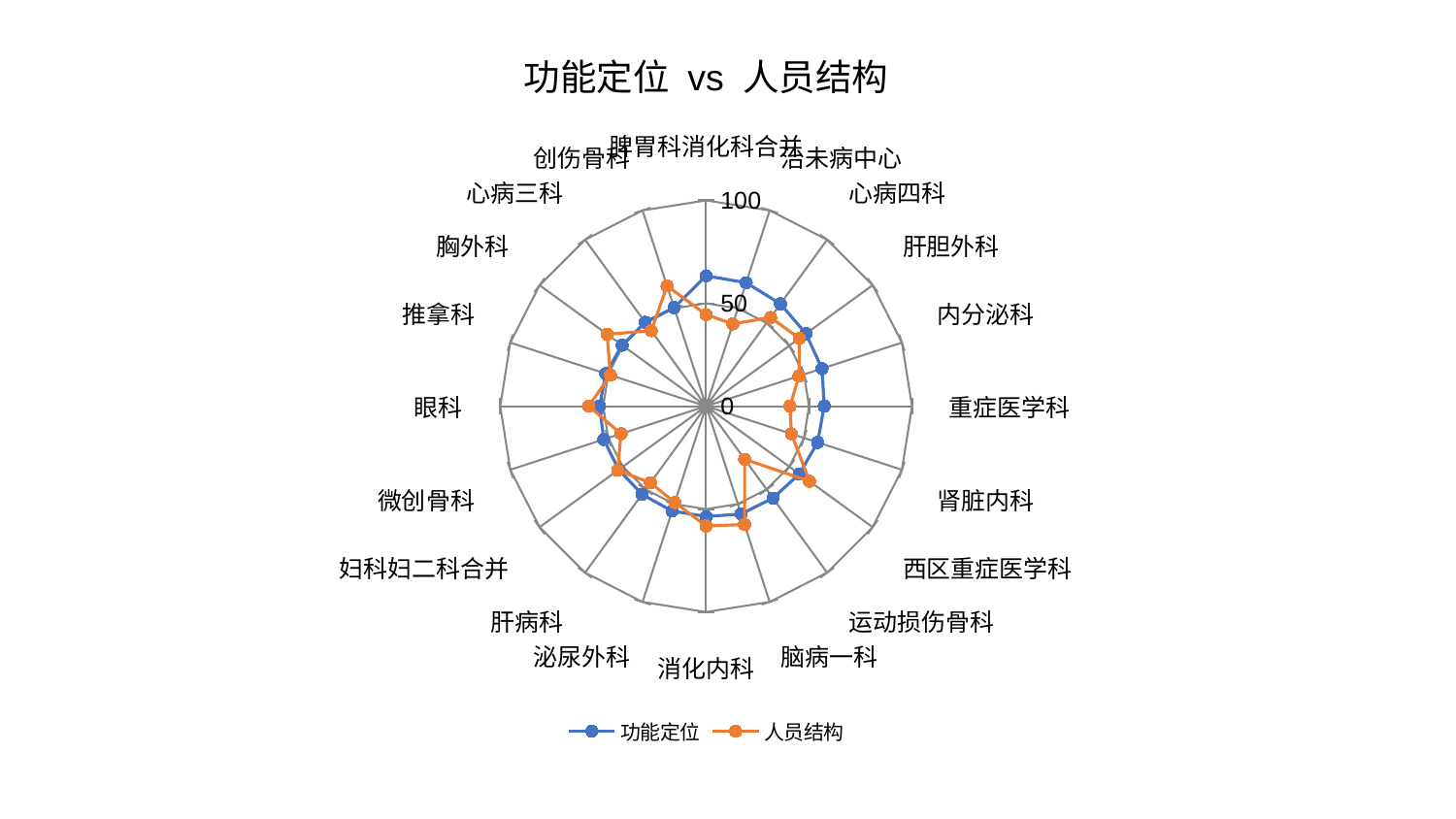

### Chart: 功能定位 vs 人员结构

| Category | 功能定位 | 人员结构 |
|---|---|---|
| 脾胃科消化科合并 | 63.338809537329624 | 44.48591628420815 |
| 治未病中心 | 63.0777966623633 | 42.04462458840331 |
| 心病四科 | 61.4562444520834 | 53.28147222666626 |
| 肝胆外科 | 59.96938847866912 | 56.09062323449807 |
| 内分泌科 | 59.18461078008993 | 47.46266612880993 |
| 重症医学科 | 57.38828172810882 | 40.74683012201272 |
| 肾脏内科 | 56.937894251305465 | 43.57482940119198 |
| 西区重症医学科 | 55.99282897333516 | 62.05271685492941 |
| 运动损伤骨科 | 55.24931929482064 | 31.88362329702085 |
| 脑病一科 | 55.06845561997234 | 60.469510472327215 |
| 消化内科 | 53.61628888566057 | 58.205942690406424 |
| 泌尿外科 | 53.567727334879336 | 49.21068745970223 |
| 肝病科 | 52.93824771853858 | 45.99116742787635 |
| 妇科妇二科合并 | 52.51784419925859 | 53.088611978092516 |
| 微创骨科 | 52.3033361381372 | 43.449430352841865 |
| 眼科 | 51.73117915623561 | 57.06479309567973 |
| 推拿科 | 51.30405178277345 | 48.89906493311241 |
| 胸外科 | 50.4035771477248 | 59.463004012229064 |
| 心病三科 | 50.382573517506835 | 45.34491023883906 |
| 创伤骨科 | 50.36816962180953 | 61.425726482530145 |
33